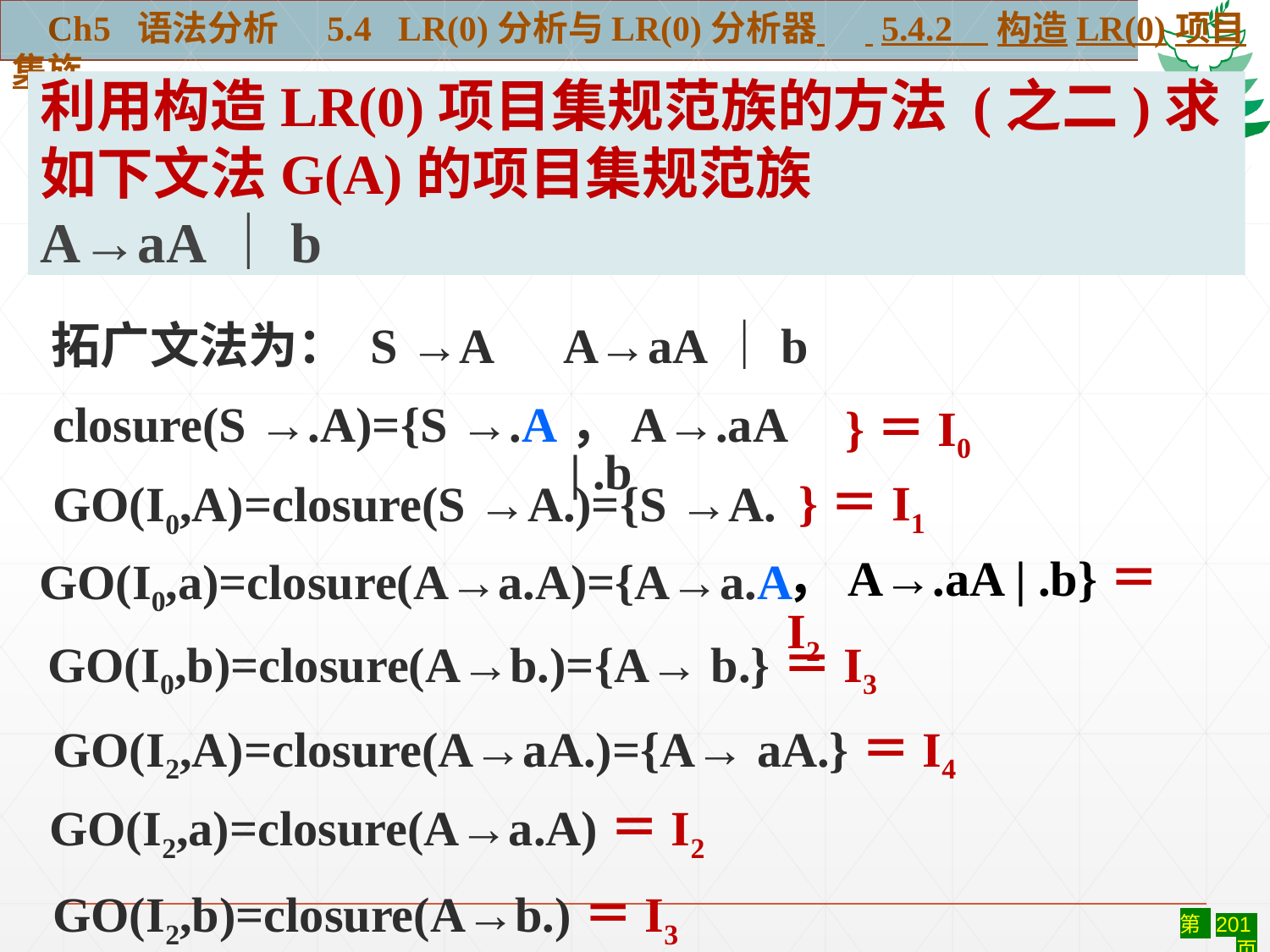

Ch5  语法分析     5.4   LR(0)分析与LR(0)分析器       5.4.2    构造LR(0)项目集族
利用构造LR(0)项目集规范族的方法 (之二)求
如下文法G(A)的项目集规范族
A→aA｜b
拓广文法为： S →A      A→aA｜b
}＝I0
，A→.aA | .b
closure(S →.A)={S →.A
}＝I1
GO(I0,A)=closure(S →A.)={S →A.
GO(I0,a)=closure(A→a.A)={A→a.A
，A→.aA | .b}＝I2
GO(I0,b)=closure(A→b.)={A→ b.}＝I3
GO(I2,A)=closure(A→aA.)={A→ aA.}＝I4
GO(I2,a)=closure(A→a.A)＝I2
GO(I2,b)=closure(A→b.)＝I3